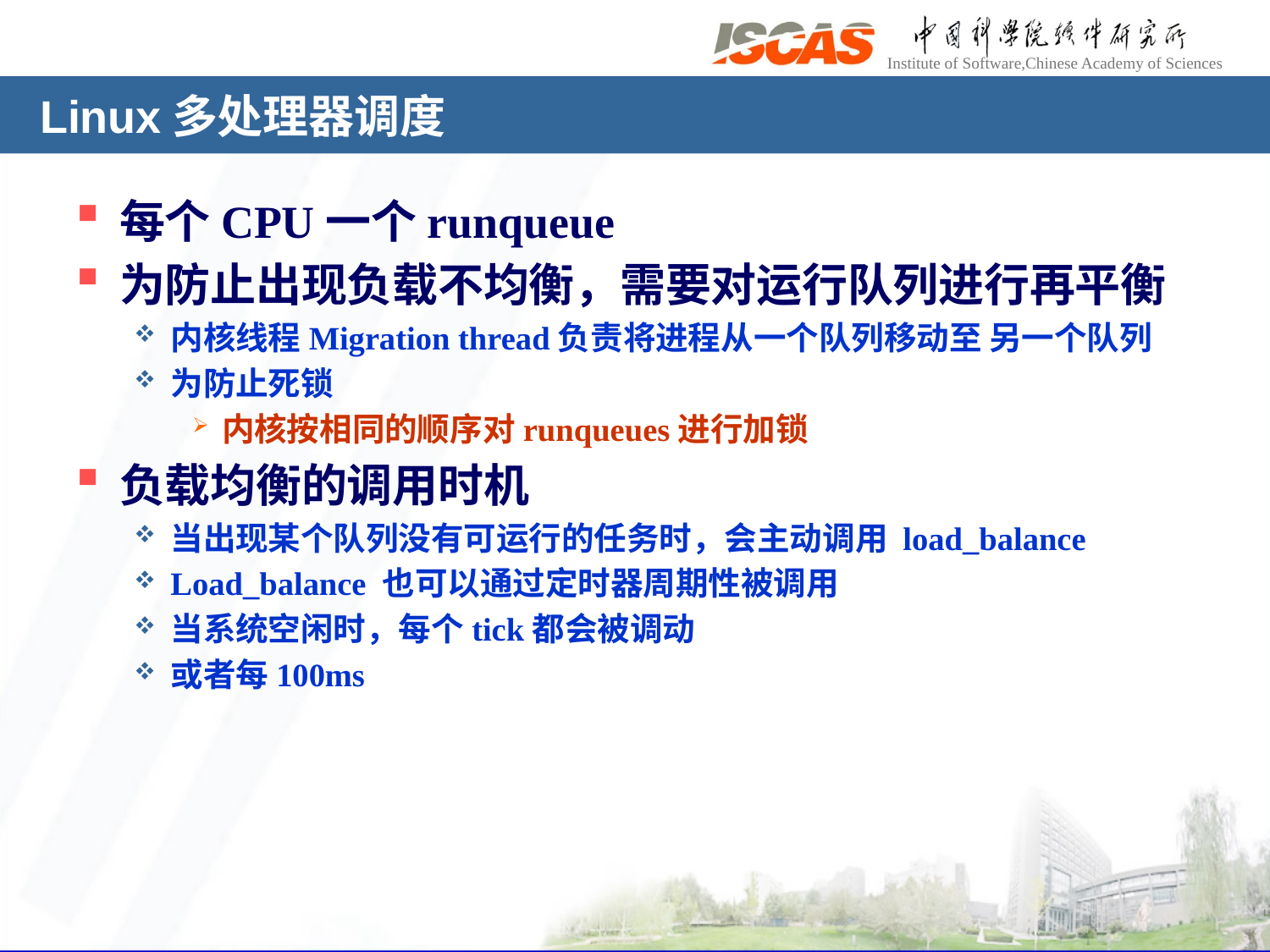

# Linux多处理器调度
每个CPU一个runqueue
为防止出现负载不均衡，需要对运行队列进行再平衡
内核线程Migration thread负责将进程从一个队列移动至 另一个队列
为防止死锁
内核按相同的顺序对runqueues进行加锁
负载均衡的调用时机
当出现某个队列没有可运行的任务时，会主动调用 load_balance
Load_balance 也可以通过定时器周期性被调用
当系统空闲时，每个tick都会被调动
或者每100ms